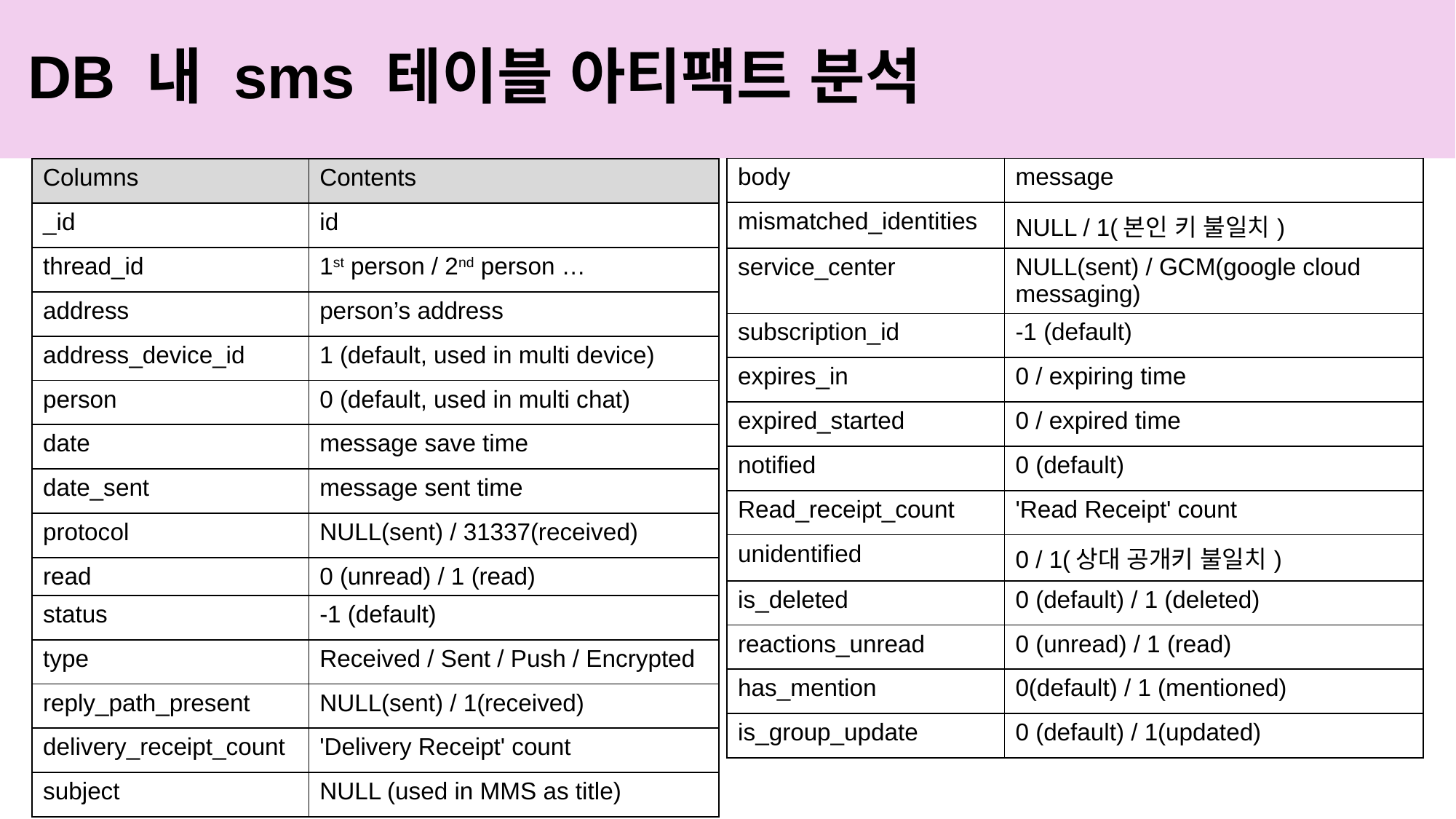

# DB 내 sms 테이블 아티팩트 분석

| body | message |
| --- | --- |
| mismatched\_identities | NULL / 1(본인 키 불일치) |
| service\_center | NULL(sent) / GCM(google cloud messaging) |
| subscription\_id | -1 (default) |
| expires\_in | 0 / expiring time |
| expired\_started | 0 / expired time |
| notified | 0 (default) |
| Read\_receipt\_count | 'Read Receipt' count |
| unidentified | 0 / 1(상대 공개키 불일치) |
| is\_deleted | 0 (default) / 1 (deleted) |
| reactions\_unread | 0 (unread) / 1 (read) |
| has\_mention | 0(default) / 1 (mentioned) |
| is\_group\_update | 0 (default) / 1(updated) |
| Columns | Contents |
| --- | --- |
| \_id | id |
| thread\_id | 1st person / 2nd person … |
| address | person’s address |
| address\_device\_id | 1 (default, used in multi device) |
| person | 0 (default, used in multi chat) |
| date | message save time |
| date\_sent | message sent time |
| protocol | NULL(sent) / 31337(received) |
| read | 0 (unread) / 1 (read) |
| status | -1 (default) |
| type | Received / Sent / Push / Encrypted |
| reply\_path\_present | NULL(sent) / 1(received) |
| delivery\_receipt\_count | 'Delivery Receipt' count |
| subject | NULL (used in MMS as title) |